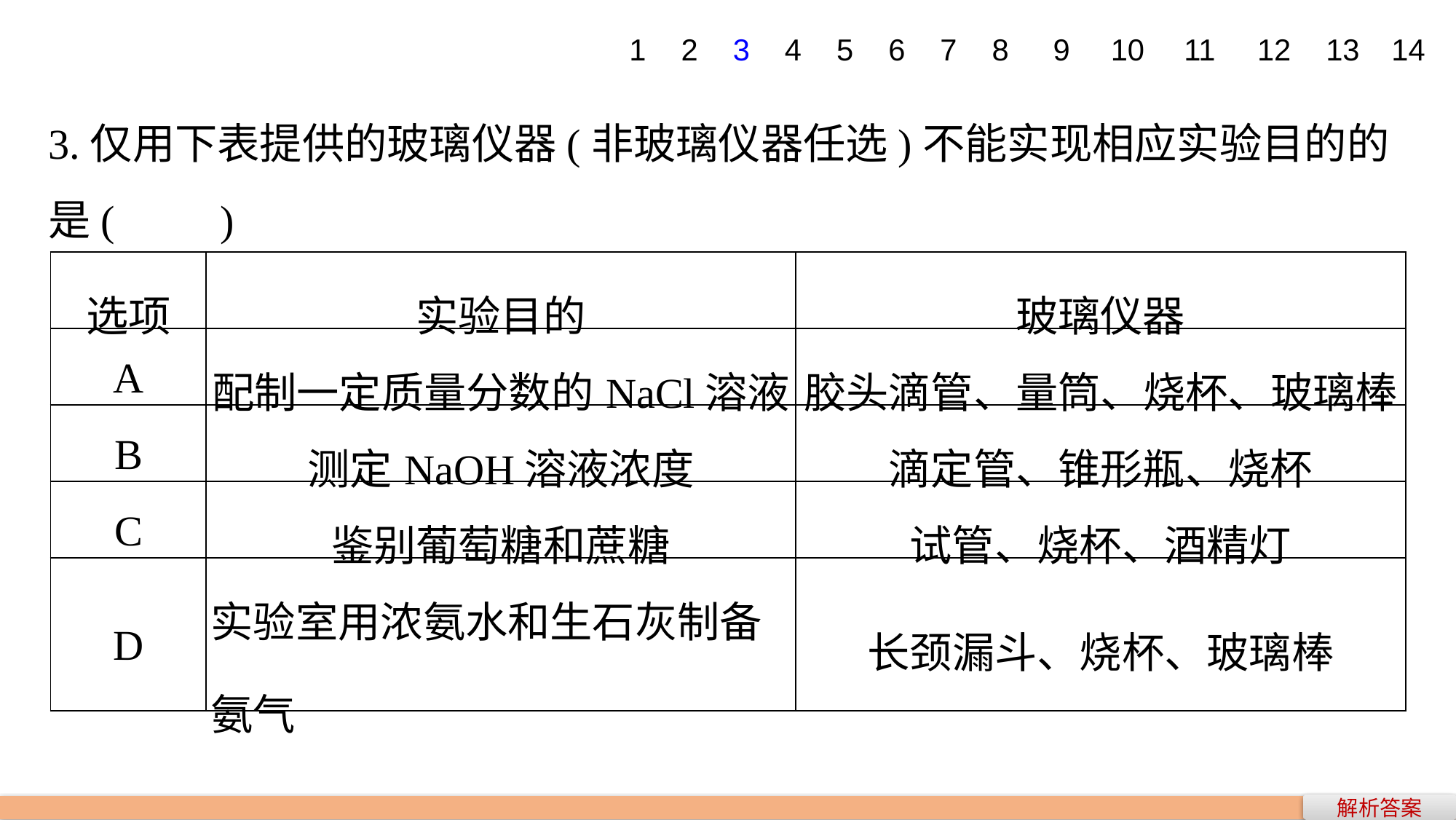

1
2
3
4
5
6
7
8
9
10
11
12
13
14
3.仅用下表提供的玻璃仪器(非玻璃仪器任选)不能实现相应实验目的的
是(　　)
| 选项 | 实验目的 | 玻璃仪器 |
| --- | --- | --- |
| A | 配制一定质量分数的NaCl溶液 | 胶头滴管、量筒、烧杯、玻璃棒 |
| B | 测定NaOH溶液浓度 | 滴定管、锥形瓶、烧杯 |
| C | 鉴别葡萄糖和蔗糖 | 试管、烧杯、酒精灯 |
| D | 实验室用浓氨水和生石灰制备氨气 | 长颈漏斗、烧杯、玻璃棒 |
解析答案